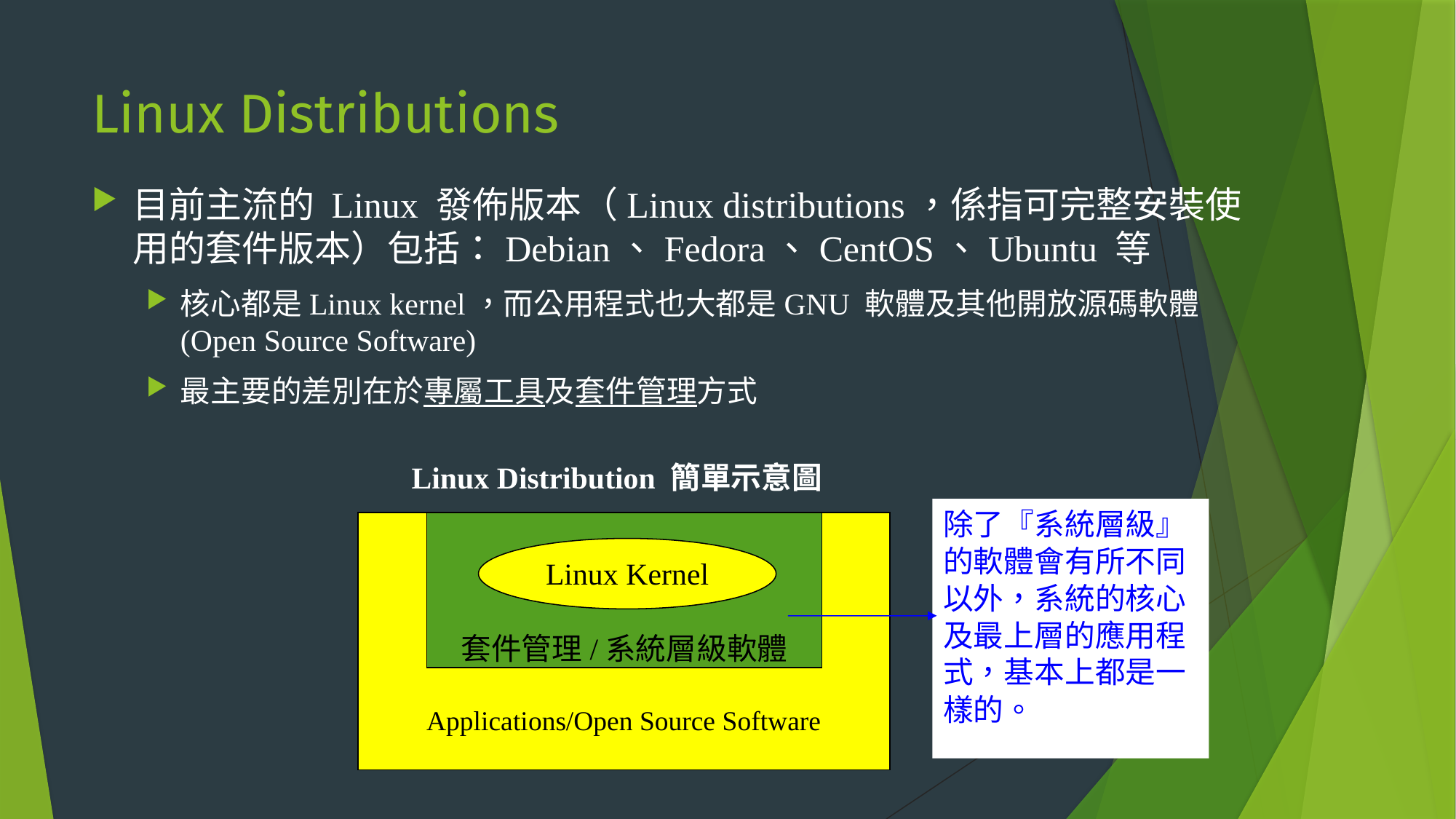

# Linux Distributions
目前主流的 Linux 發佈版本（Linux distributions，係指可完整安裝使用的套件版本）包括：Debian、Fedora、CentOS、Ubuntu 等
核心都是Linux kernel，而公用程式也大都是GNU 軟體及其他開放源碼軟體 (Open Source Software)
最主要的差別在於專屬工具及套件管理方式

Linux Distribution 簡單示意圖

除了『系統層級』的軟體會有所不同以外，系統的核心及最上層的應用程式，基本上都是一樣的。

Applications/Open Source Software

套件管理/系統層級軟體
Linux Kernel